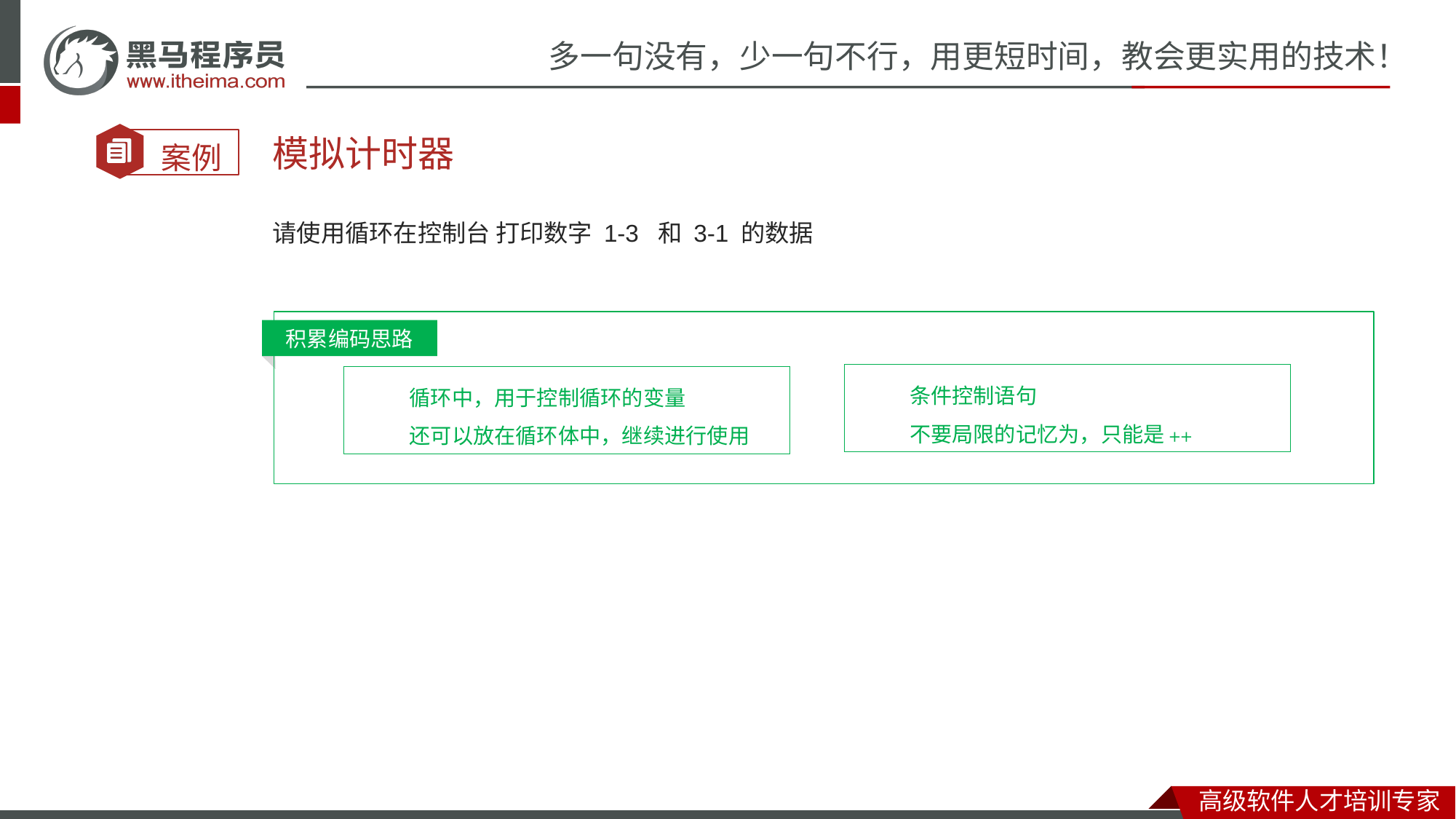

#
模拟计时器
请使用循环在控制台 打印数字 1-3  和 3-1 的数据

积累编码思路

条件控制语句
不要局限的记忆为，只能是++
循环中，用于控制循环的变量
还可以放在循环体中，继续进行使用